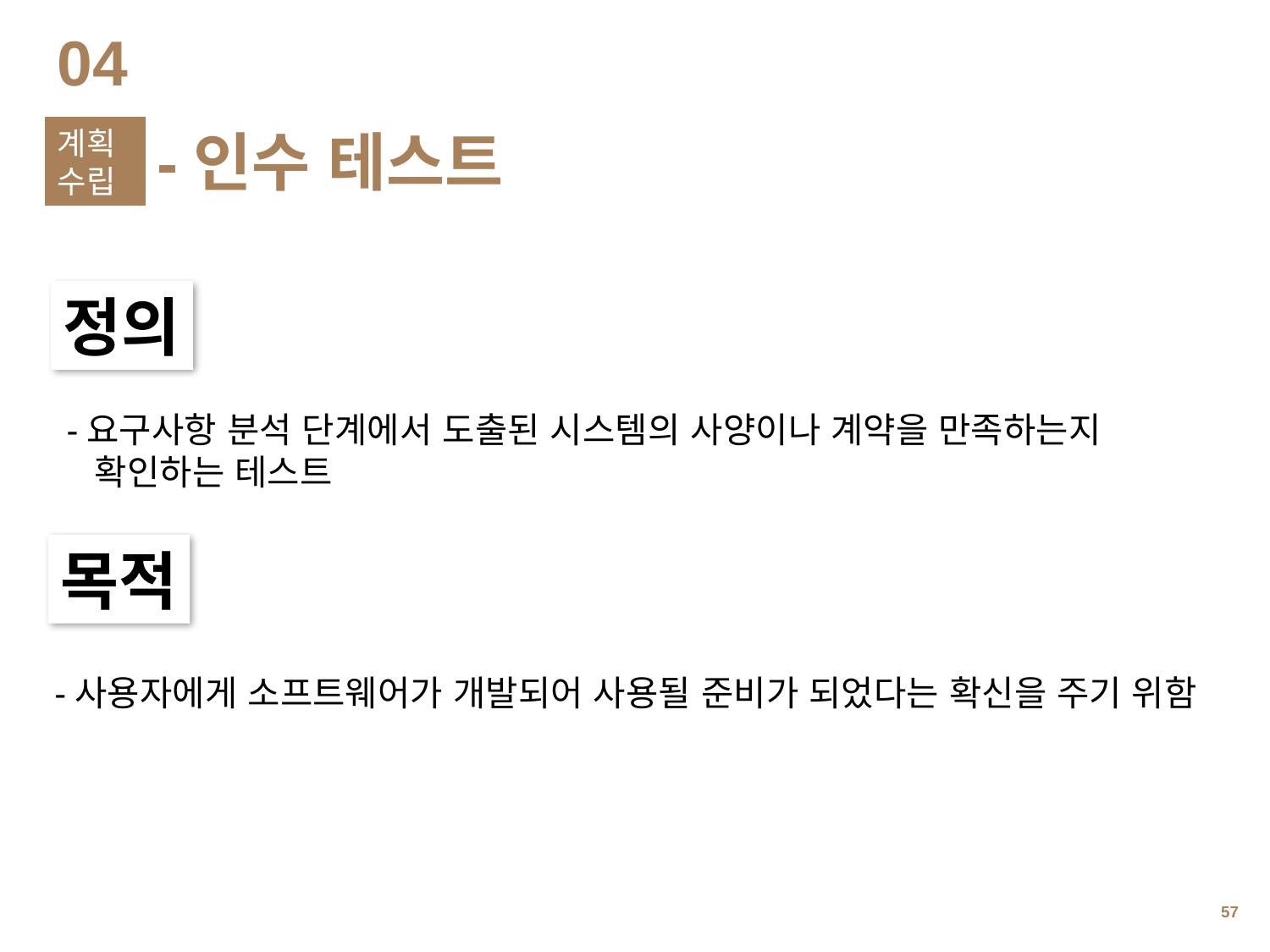

04
계획
수립
-인수 테스트
정의
-요구사항 분석 단계에서 도출된 시스템의 사양이나 계약을 만족하는지
  확인하는 테스트
목적
-사용자에게 소프트웨어가 개발되어 사용될 준비가 되었다는 확신을 주기 위함
57